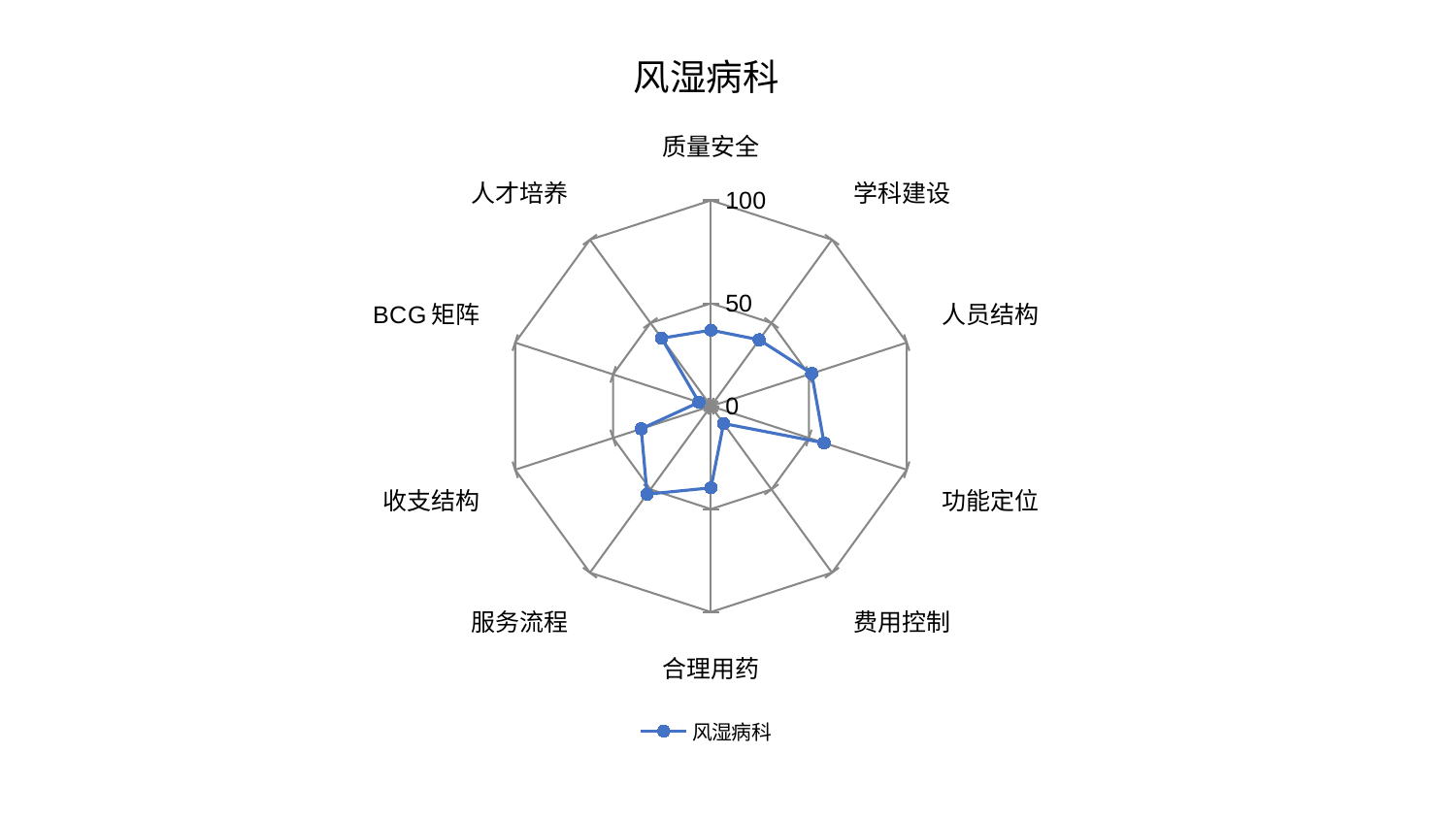

### Chart: 风湿病科

| Category | 风湿病科 |
|---|---|
| 质量安全 | 36.953960769331104 |
| 学科建设 | 39.900390067322924 |
| 人员结构 | 51.444833969399085 |
| 功能定位 | 57.751443401664844 |
| 费用控制 | 10.432699541613845 |
| 合理用药 | 39.67758551404714 |
| 服务流程 | 52.84242258510376 |
| 收支结构 | 35.63496155925554 |
| BCG矩阵 | 6.123055920963339 |
| 人才培养 | 40.8186518091053 |
131